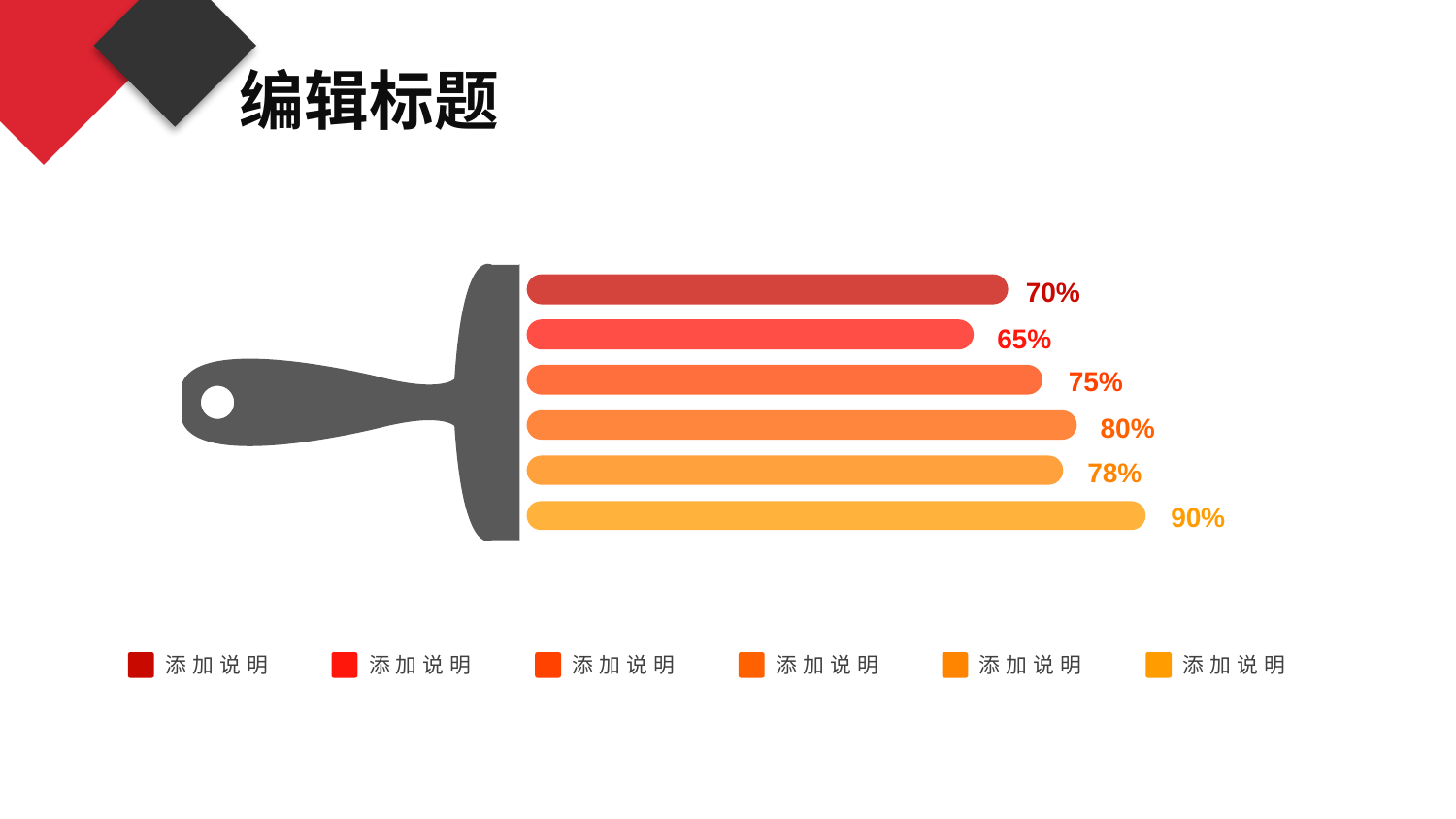

编辑标题

70%

65%

75%

80%

78%

90%

添加说明

添加说明

添加说明

添加说明

添加说明

添加说明